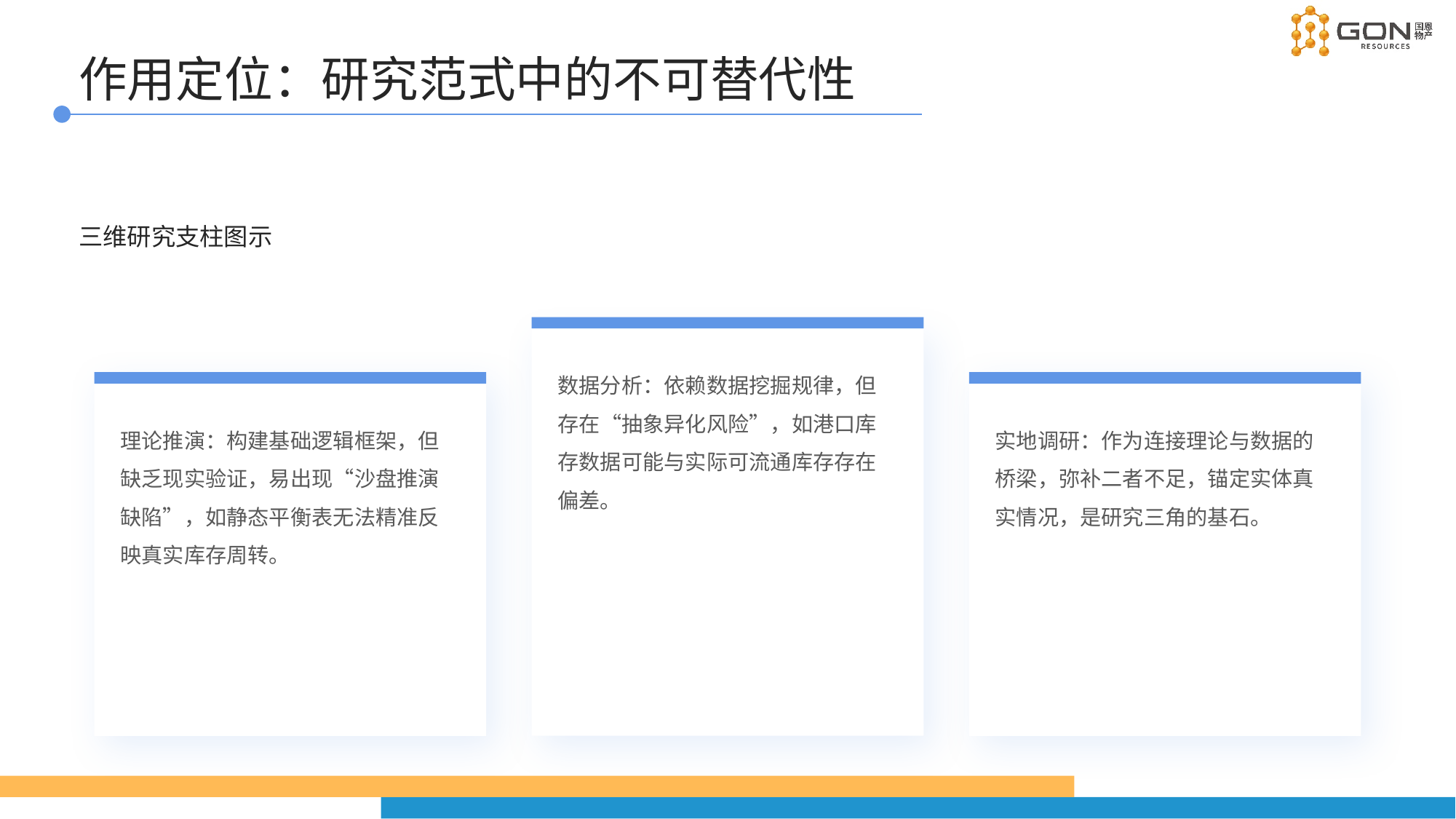

作用定位：研究范式中的不可替代性

三维研究支柱图示

数据分析：依赖数据挖掘规律，但存在“抽象异化风险”，如港口库存数据可能与实际可流通库存存在偏差。

理论推演：构建基础逻辑框架，但缺乏现实验证，易出现“沙盘推演缺陷”，如静态平衡表无法精准反映真实库存周转。
实地调研：作为连接理论与数据的桥梁，弥补二者不足，锚定实体真实情况，是研究三角的基石。